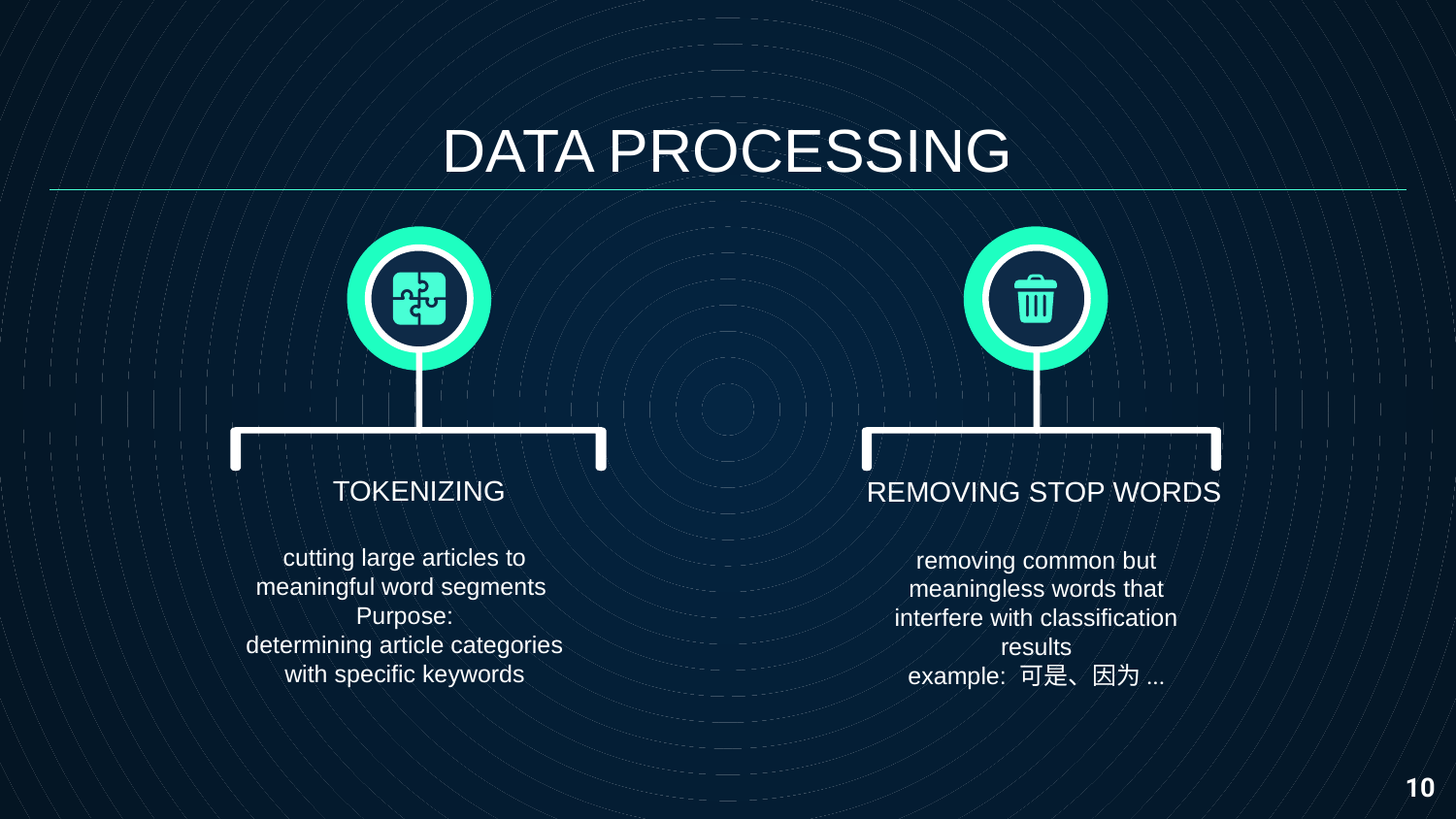

DATA PROCESSING

TOKENIZING
REMOVING STOP WORDS
cutting large articles to meaningful word segments
Purpose:
determining article categories with specific keywords
removing common but meaningless words that interfere with classification results
example: 可是、因为...

10